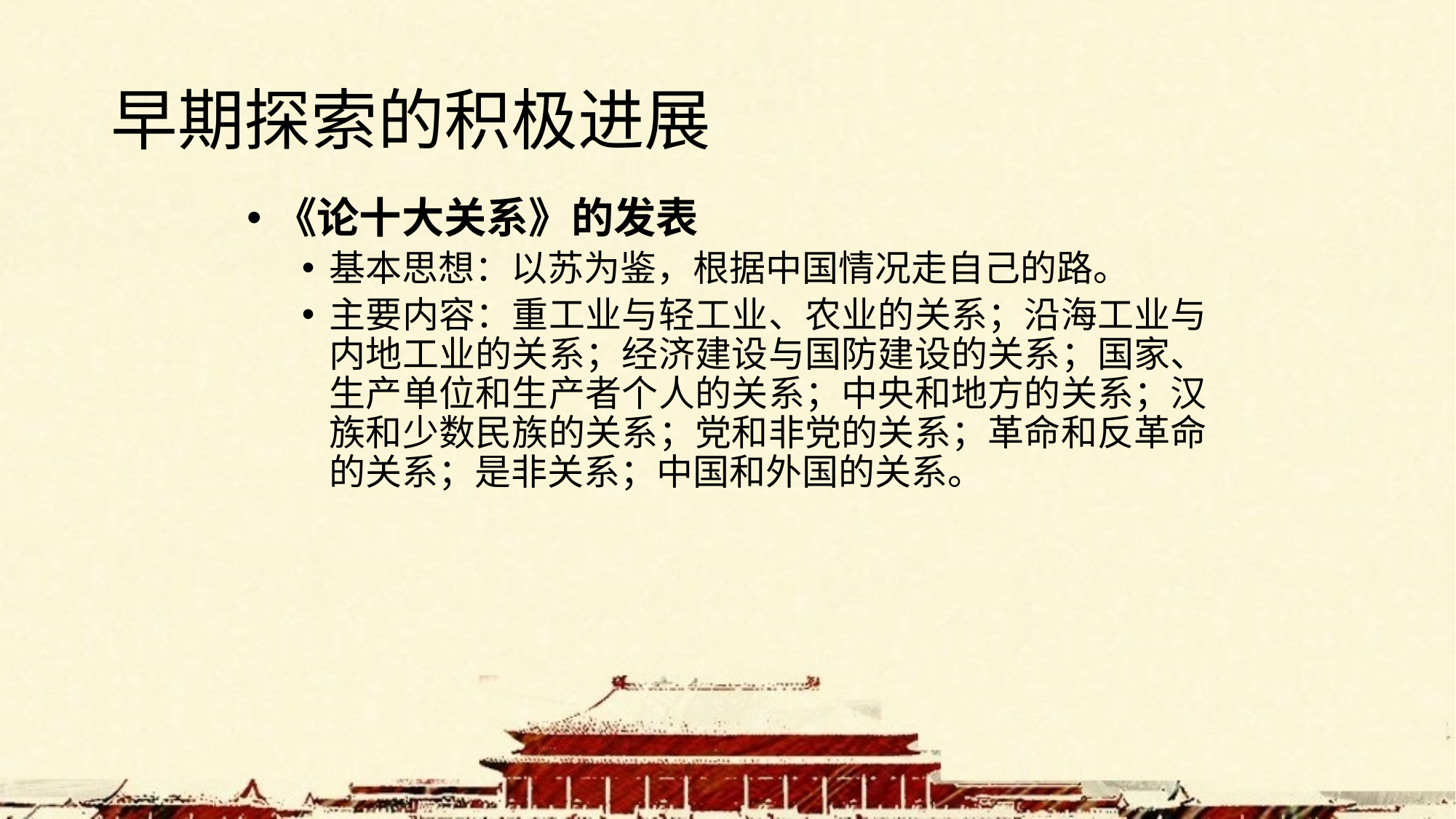

# 早期探索的积极进展
《论十大关系》的发表
基本思想：以苏为鉴，根据中国情况走自己的路。
主要内容：重工业与轻工业、农业的关系；沿海工业与内地工业的关系；经济建设与国防建设的关系；国家、生产单位和生产者个人的关系；中央和地方的关系；汉族和少数民族的关系；党和非党的关系；革命和反革命的关系；是非关系；中国和外国的关系。